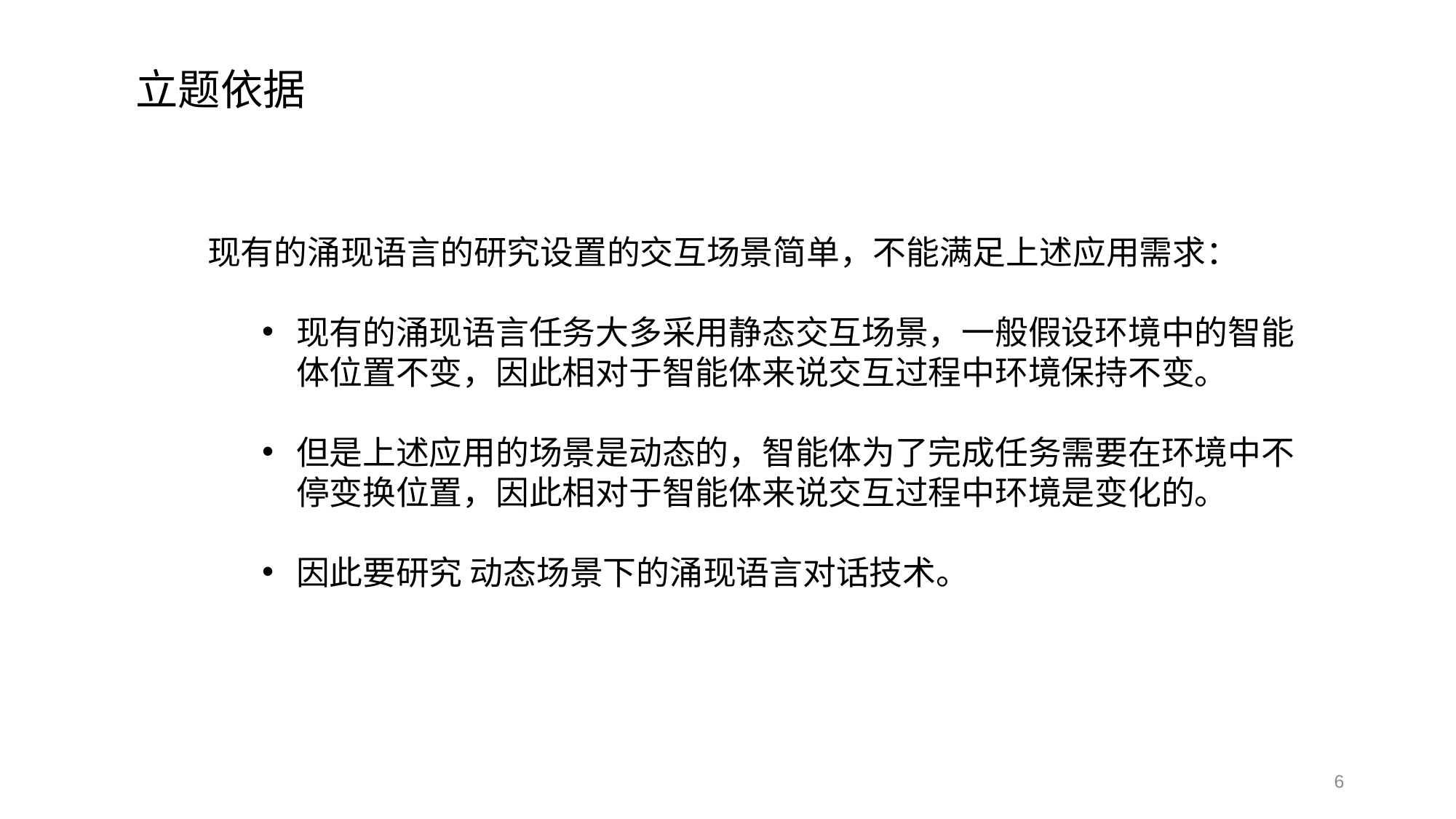

立题依据
现有的涌现语言的研究设置的交互场景简单，不能满足上述应用需求：

现有的涌现语言任务大多采用静态交互场景，一般假设环境中的智能体位置不变，因此相对于智能体来说交互过程中环境保持不变。

但是上述应用的场景是动态的，智能体为了完成任务需要在环境中不停变换位置，因此相对于智能体来说交互过程中环境是变化的。

因此要研究 动态场景下的涌现语言对话技术。

6